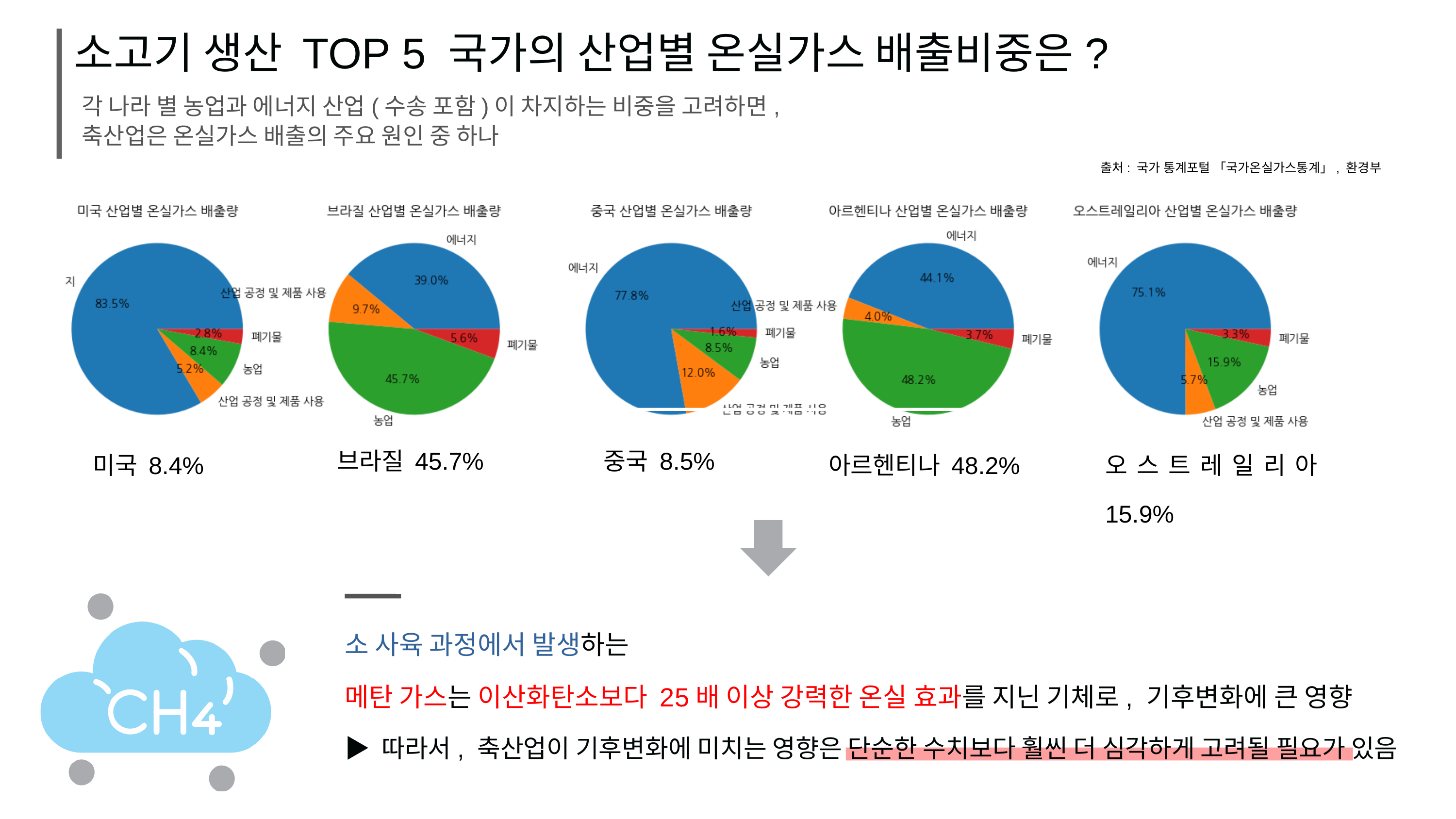

소고기 생산 TOP 5 국가의 산업별 온실가스 배출비중은?
각 나라 별 농업과 에너지 산업(수송 포함)이 차지하는 비중을 고려하면,
축산업은 온실가스 배출의 주요 원인 중 하나
출처: 국가 통계포털 「국가온실가스통계」, 환경부

브라질 45.7%
중국 8.5%
미국 8.4%
아르헨티나 48.2%
오스트레일리아 15.9%

소 사육 과정에서 발생하는
메탄 가스는 이산화탄소보다 25배 이상 강력한 온실 효과를 지닌 기체로, 기후변화에 큰 영향
▶ 따라서, 축산업이 기후변화에 미치는 영향은 단순한 수치보다 훨씬 더 심각하게 고려될 필요가 있음